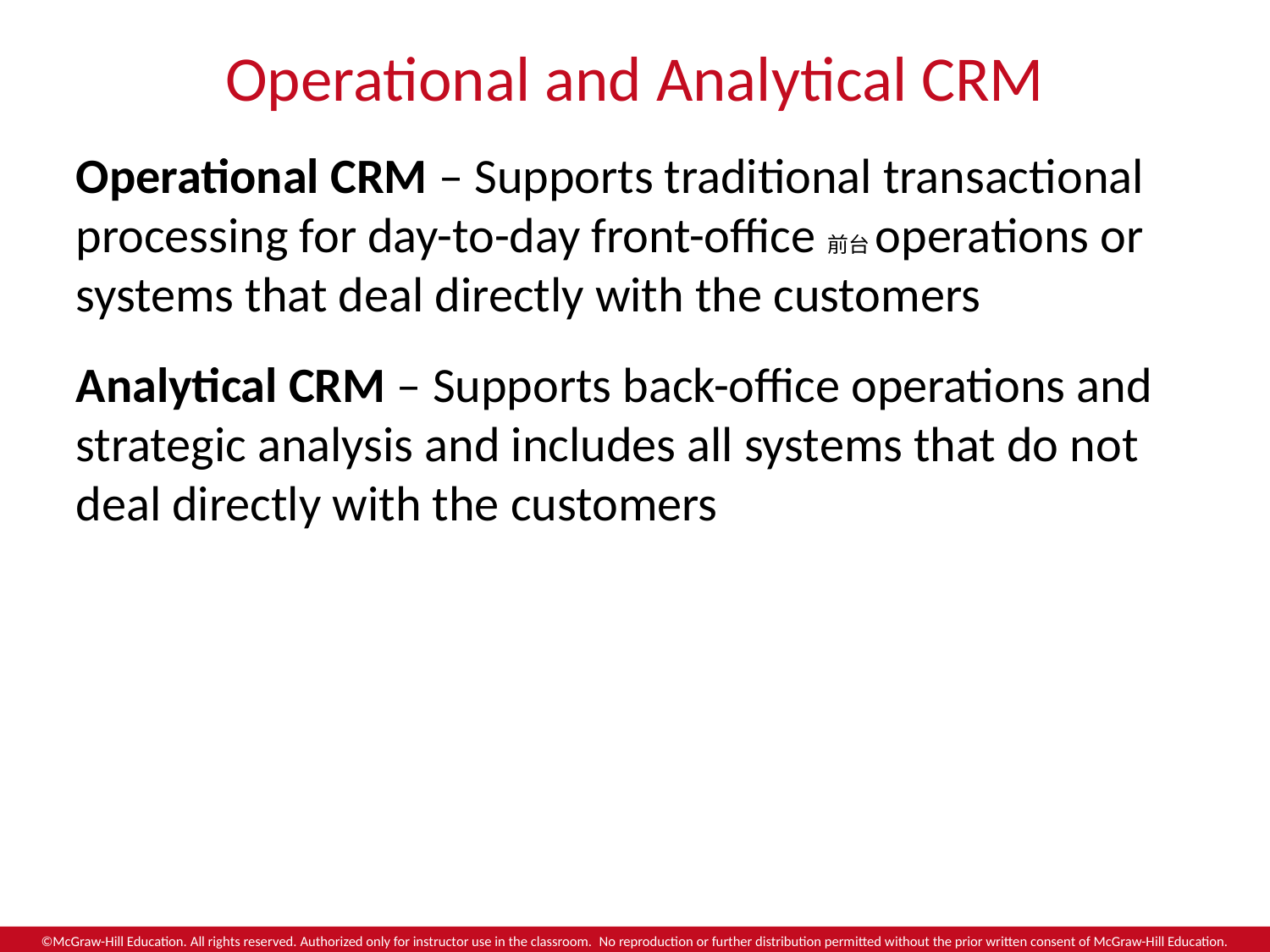

# Operational and Analytical CRM
Operational CRM – Supports traditional transactional processing for day-to-day front-office前台operations or systems that deal directly with the customers
Analytical CRM – Supports back-office operations and strategic analysis and includes all systems that do not deal directly with the customers